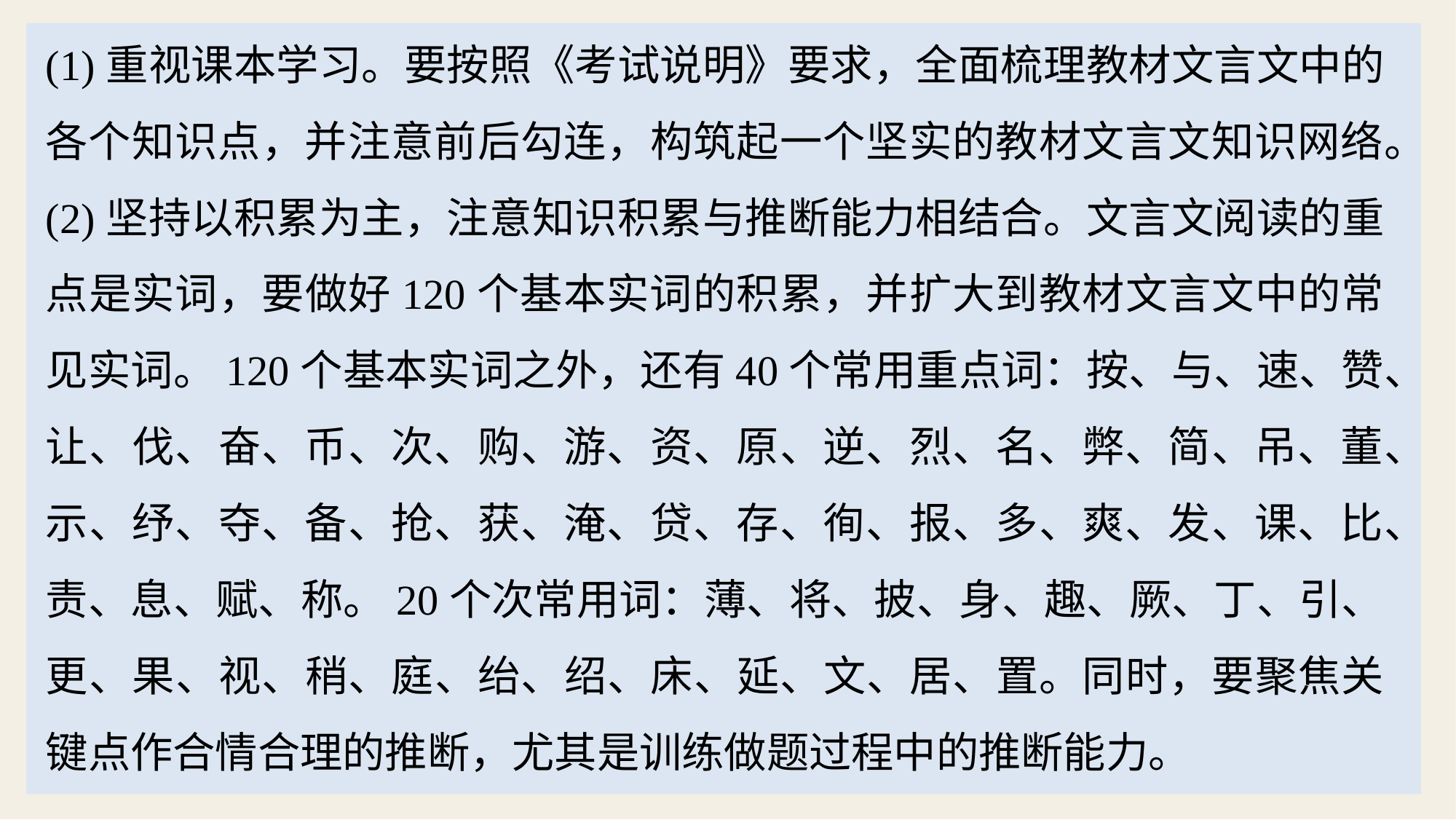

(1)重视课本学习。要按照《考试说明》要求，全面梳理教材文言文中的各个知识点，并注意前后勾连，构筑起一个坚实的教材文言文知识网络。
(2)坚持以积累为主，注意知识积累与推断能力相结合。文言文阅读的重点是实词，要做好120个基本实词的积累，并扩大到教材文言文中的常见实词。120个基本实词之外，还有40个常用重点词：按、与、速、赞、让、伐、奋、币、次、购、游、资、原、逆、烈、名、弊、简、吊、董、示、纾、夺、备、抢、获、淹、贷、存、徇、报、多、爽、发、课、比、责、息、赋、称。20个次常用词：薄、将、披、身、趣、厥、丁、引、更、果、视、稍、庭、绐、绍、床、延、文、居、置。同时，要聚焦关键点作合情合理的推断，尤其是训练做题过程中的推断能力。